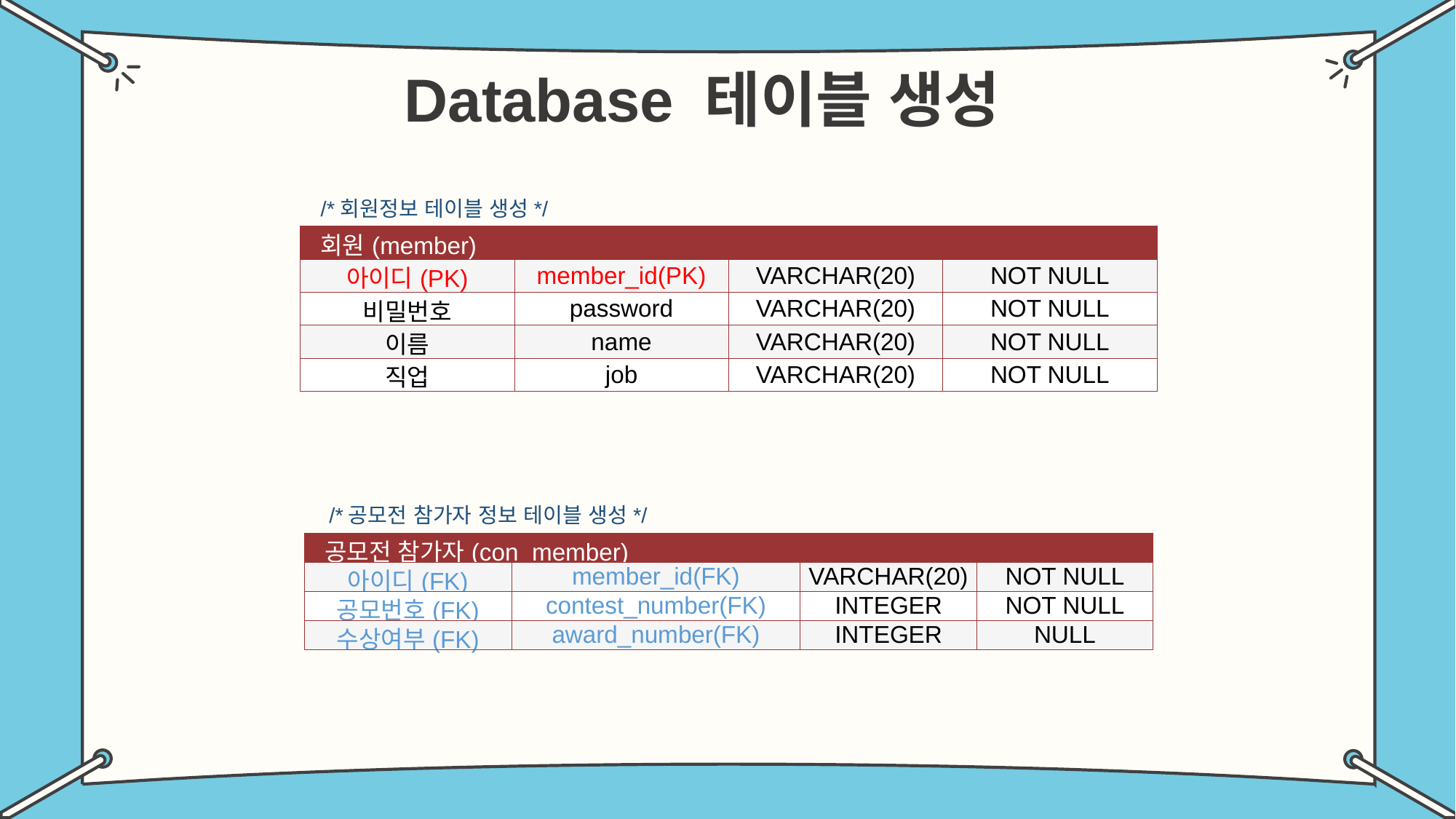

Database 테이블 생성
/*회원정보 테이블 생성*/
| 회원(member) |  |  |  |
| --- | --- | --- | --- |
| 아이디(PK) | member\_id(PK) | VARCHAR(20) | NOT NULL |
| 비밀번호 | password | VARCHAR(20) | NOT NULL |
| 이름 | name | VARCHAR(20) | NOT NULL |
| 직업 | job | VARCHAR(20) | NOT NULL |
/*공모전 참가자 정보 테이블 생성*/
| 공모전 참가자(con\_member) |  |  |  |
| --- | --- | --- | --- |
| 아이디(FK) | member\_id(FK) | VARCHAR(20) | NOT NULL |
| 공모번호(FK) | contest\_number(FK) | INTEGER | NOT NULL |
| 수상여부(FK) | award\_number(FK) | INTEGER | NULL |